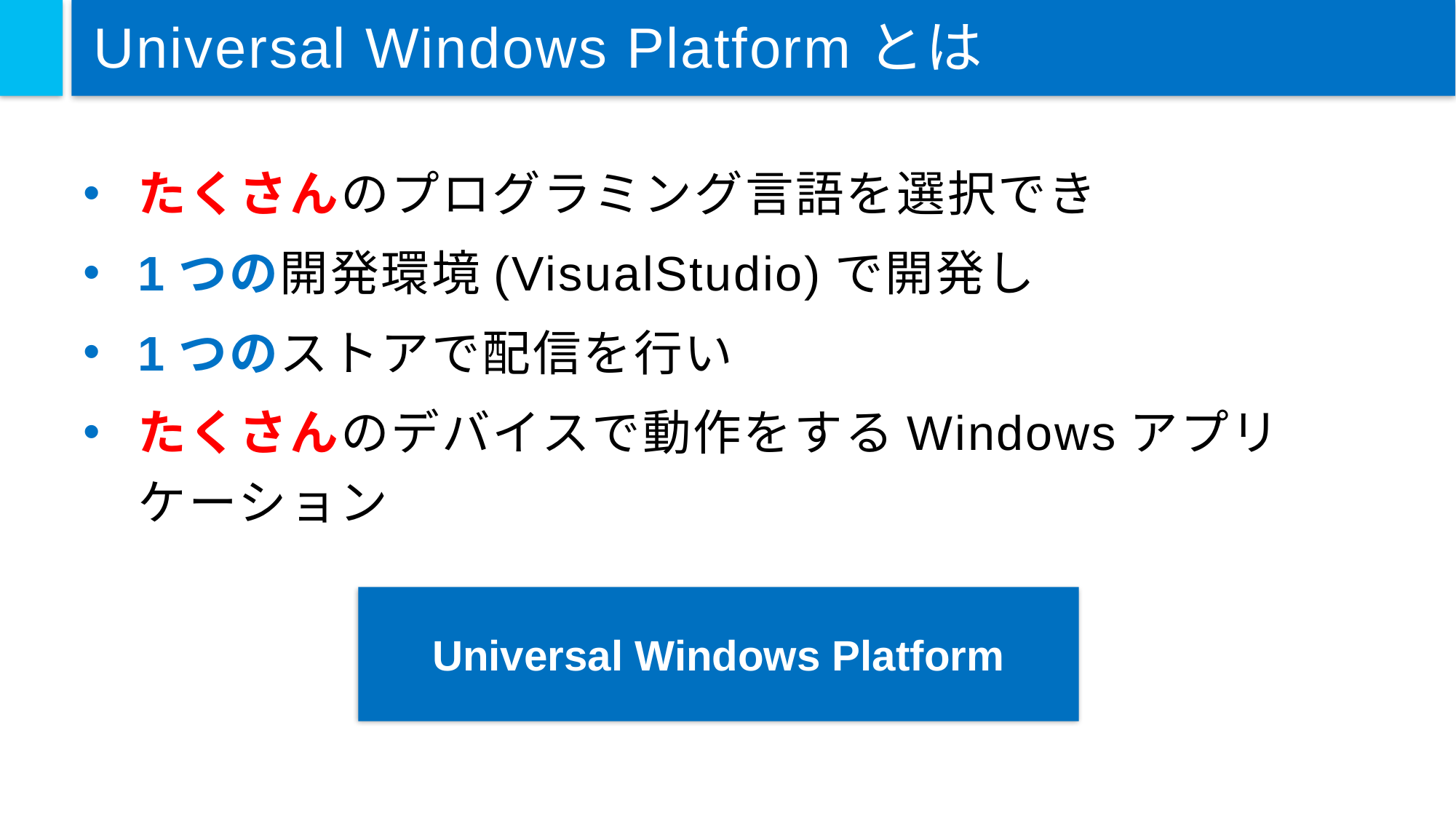

# Universal Windows Platformとは
たくさんのプログラミング言語を選択でき
1つの開発環境(VisualStudio)で開発し
1つのストアで配信を行い
たくさんのデバイスで動作をするWindowsアプリケーション
Universal Windows Platform